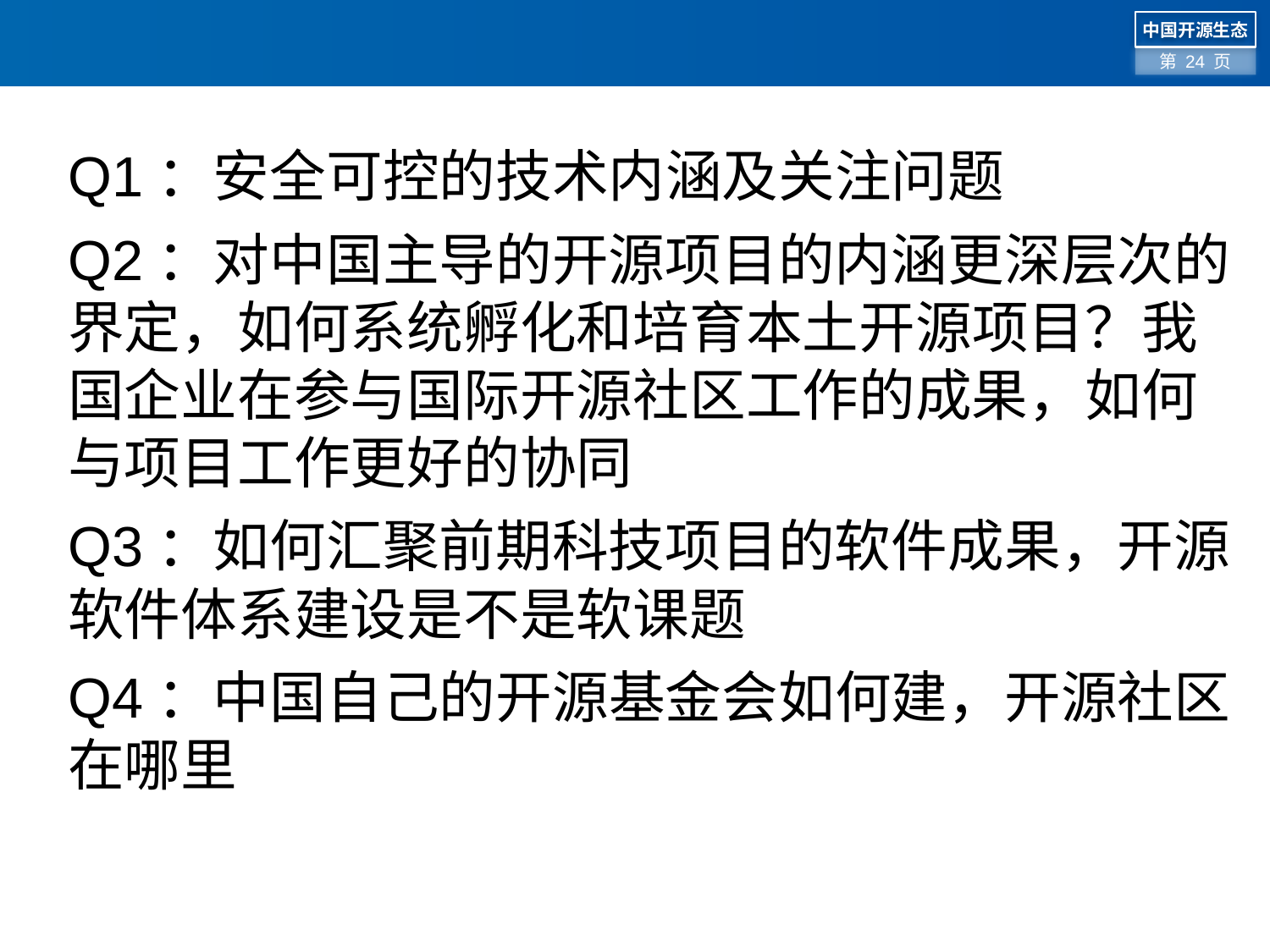

#
Q1：安全可控的技术内涵及关注问题
Q2：对中国主导的开源项目的内涵更深层次的界定，如何系统孵化和培育本土开源项目？我国企业在参与国际开源社区工作的成果，如何与项目工作更好的协同
Q3：如何汇聚前期科技项目的软件成果，开源软件体系建设是不是软课题
Q4：中国自己的开源基金会如何建，开源社区在哪里